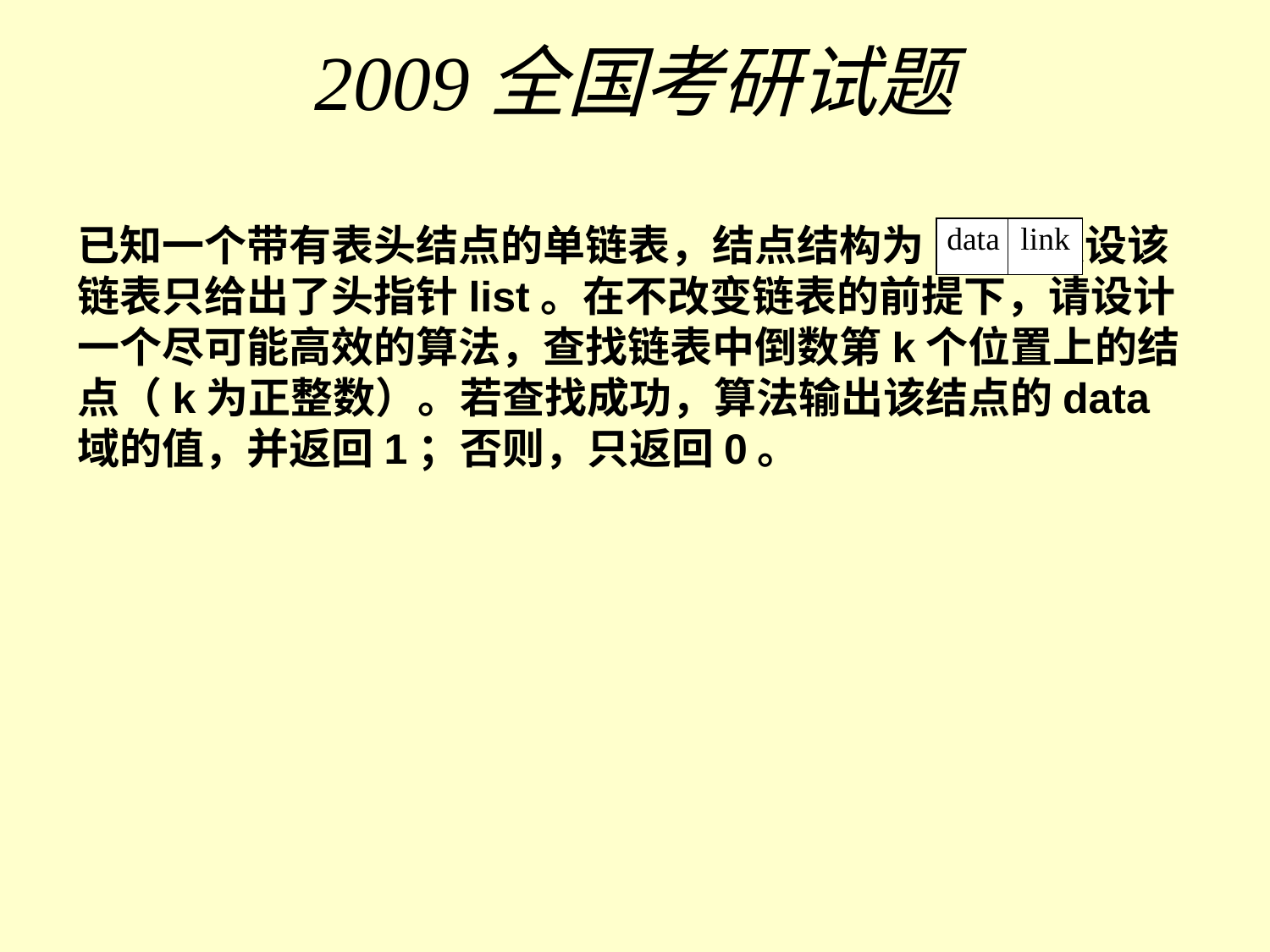

# 2009全国考研试题
已知一个带有表头结点的单链表，结点结构为        ，假设该链表只给出了头指针list。在不改变链表的前提下，请设计一个尽可能高效的算法，查找链表中倒数第k个位置上的结点（k为正整数）。若查找成功，算法输出该结点的data域的值，并返回1；否则，只返回0。
data
link